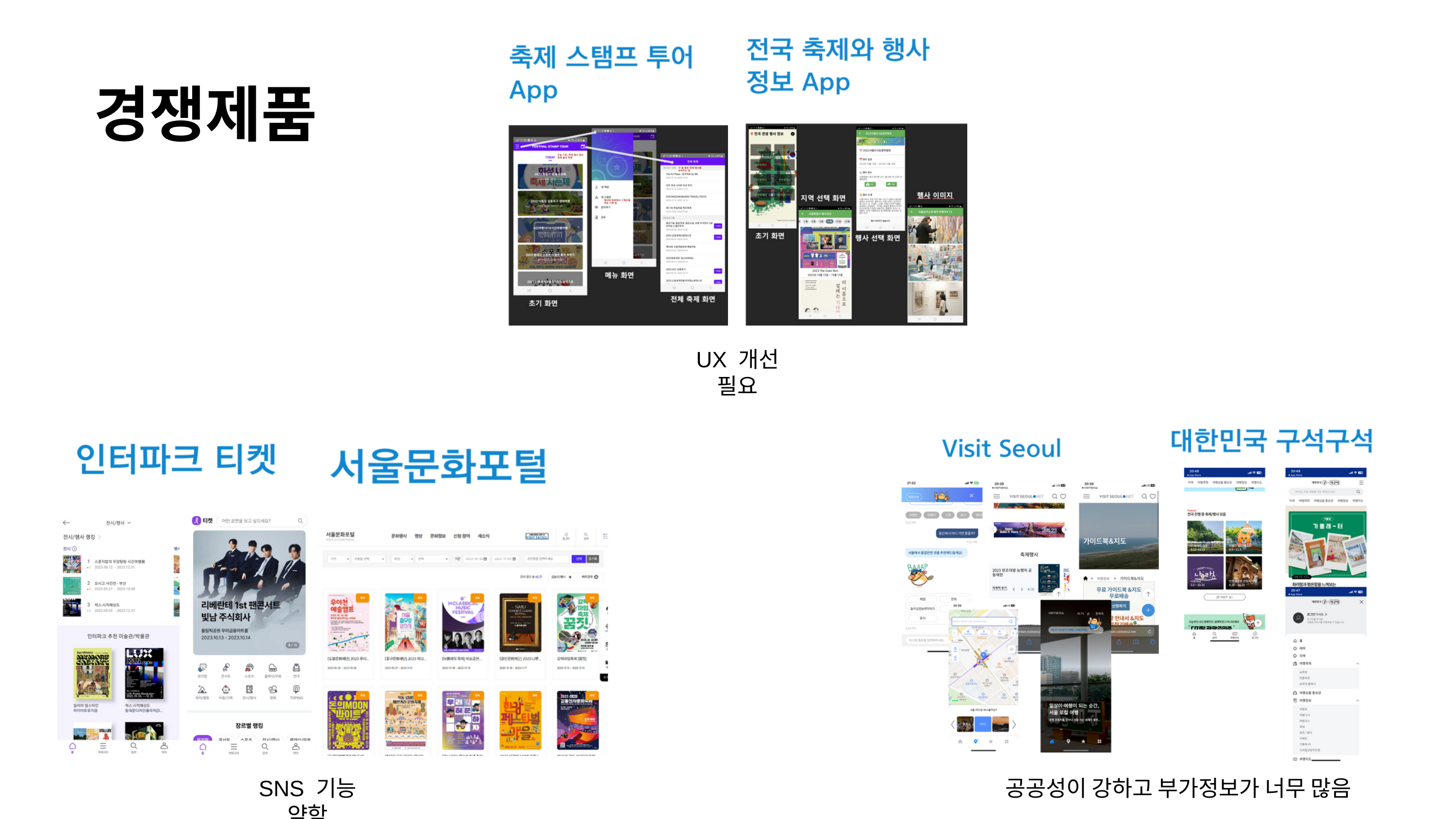

경쟁제품
UX 개선 필요

SNS 기능 약함
공공성이 강하고 부가정보가 너무 많음